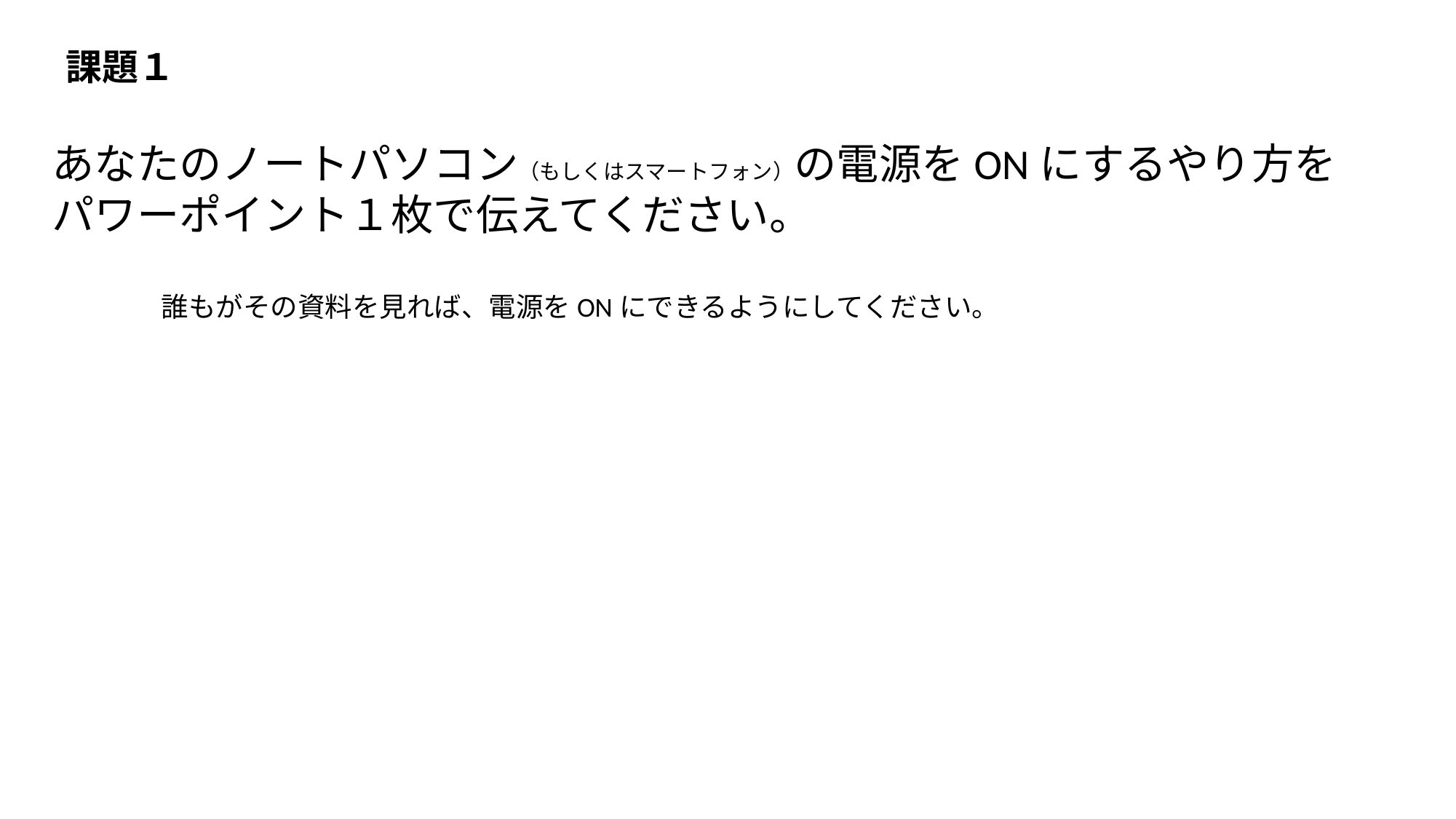

課題１
あなたのノートパソコン（もしくはスマートフォン）の電源をONにするやり方を
パワーポイント１枚で伝えてください。

	誰もがその資料を見れば、電源をONにできるようにしてください。